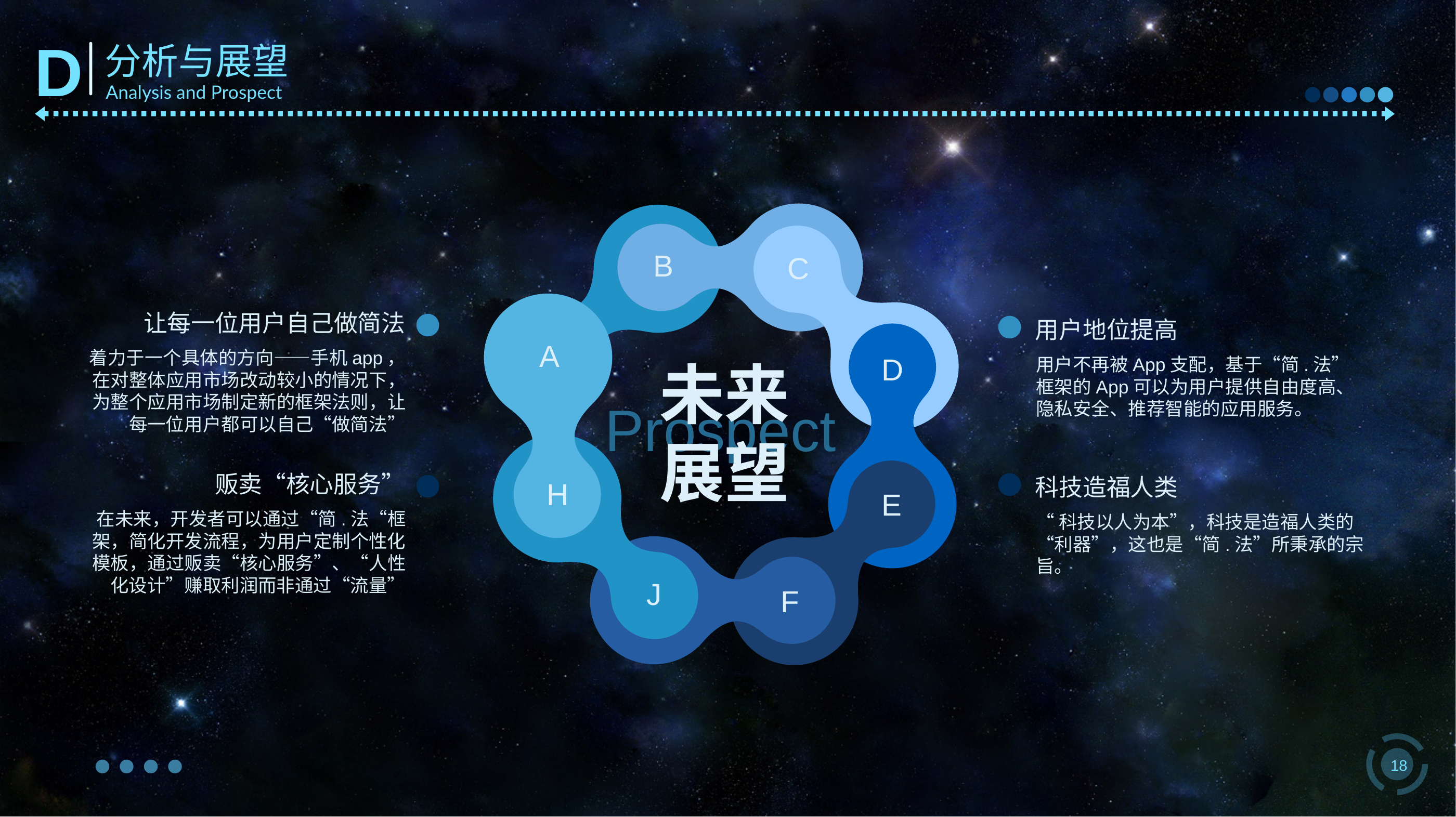

B
C

A
D
Prospect
未来
展望

H
E

J
F
让每一位用户自己做简法

着力于一个具体的方向——手机app，在对整体应用市场改动较小的情况下，为整个应用市场制定新的框架法则，让每一位用户都可以自己“做简法”
用户地位提高

用户不再被App支配，基于“简.法”框架的App可以为用户提供自由度高、隐私安全、推荐智能的应用服务。
贩卖“核心服务”

在未来，开发者可以通过“简.法“框架，简化开发流程，为用户定制个性化模板，通过贩卖“核心服务”、“人性化设计”赚取利润而非通过“流量”
科技造福人类

“科技以人为本”，科技是造福人类的“利器”，这也是“简.法”所秉承的宗旨。
18